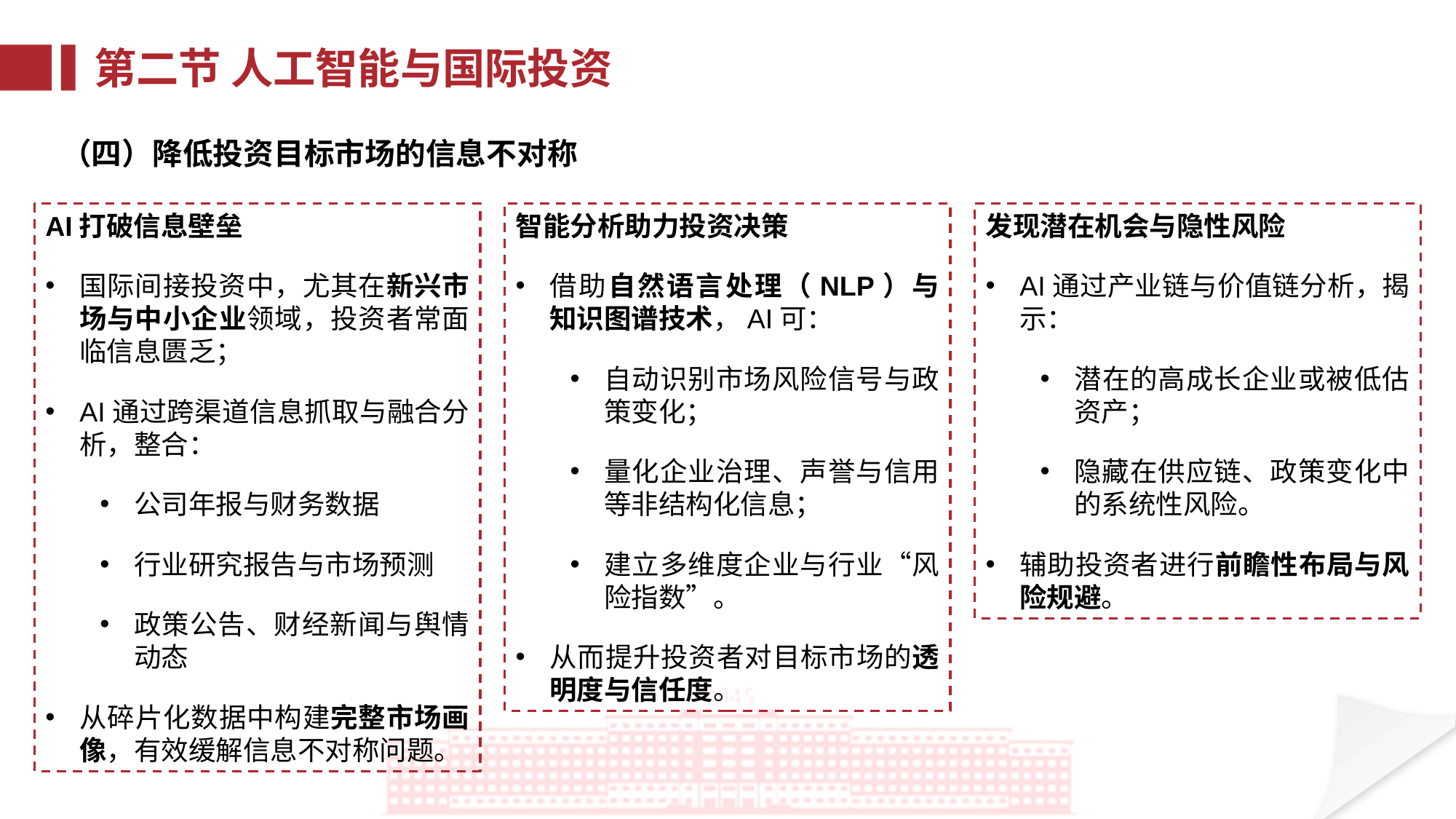

第二节 人工智能与国际投资
（四）降低投资目标市场的信息不对称
AI打破信息壁垒
国际间接投资中，尤其在新兴市场与中小企业领域，投资者常面临信息匮乏；
AI通过跨渠道信息抓取与融合分析，整合：
公司年报与财务数据
行业研究报告与市场预测
政策公告、财经新闻与舆情动态
从碎片化数据中构建完整市场画像，有效缓解信息不对称问题。
智能分析助力投资决策
借助自然语言处理（NLP）与知识图谱技术，AI可：
自动识别市场风险信号与政策变化；
量化企业治理、声誉与信用等非结构化信息；
建立多维度企业与行业“风险指数”。
从而提升投资者对目标市场的透明度与信任度。
发现潜在机会与隐性风险
AI通过产业链与价值链分析，揭示：
潜在的高成长企业或被低估资产；
隐藏在供应链、政策变化中的系统性风险。
辅助投资者进行前瞻性布局与风险规避。